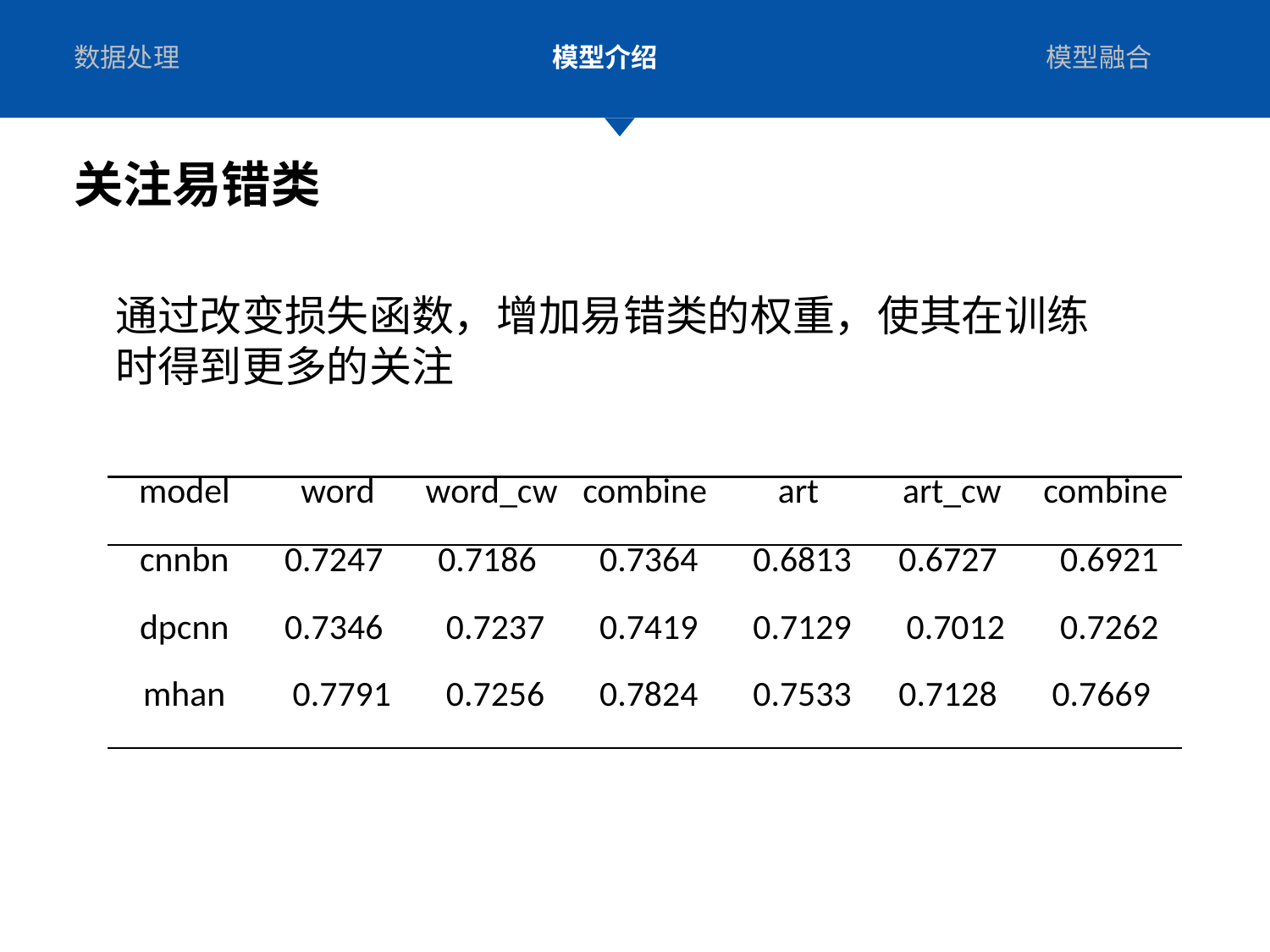

数据处理
模型介绍
模型融合

关注易错类
二、模型介绍
通过改变损失函数，增加易错类的权重，使其在训练时得到更多的关注
| model | word | word\_cw | combine | art | art\_cw | combine |
| --- | --- | --- | --- | --- | --- | --- |
| cnnbn | 0.7247 | 0.7186 | 0.7364 | 0.6813 | 0.6727 | 0.6921 |
| dpcnn | 0.7346 | 0.7237 | 0.7419 | 0.7129 | 0.7012 | 0.7262 |
| mhan | 0.7791 | 0.7256 | 0.7824 | 0.7533 | 0.7128 | 0.7669 |